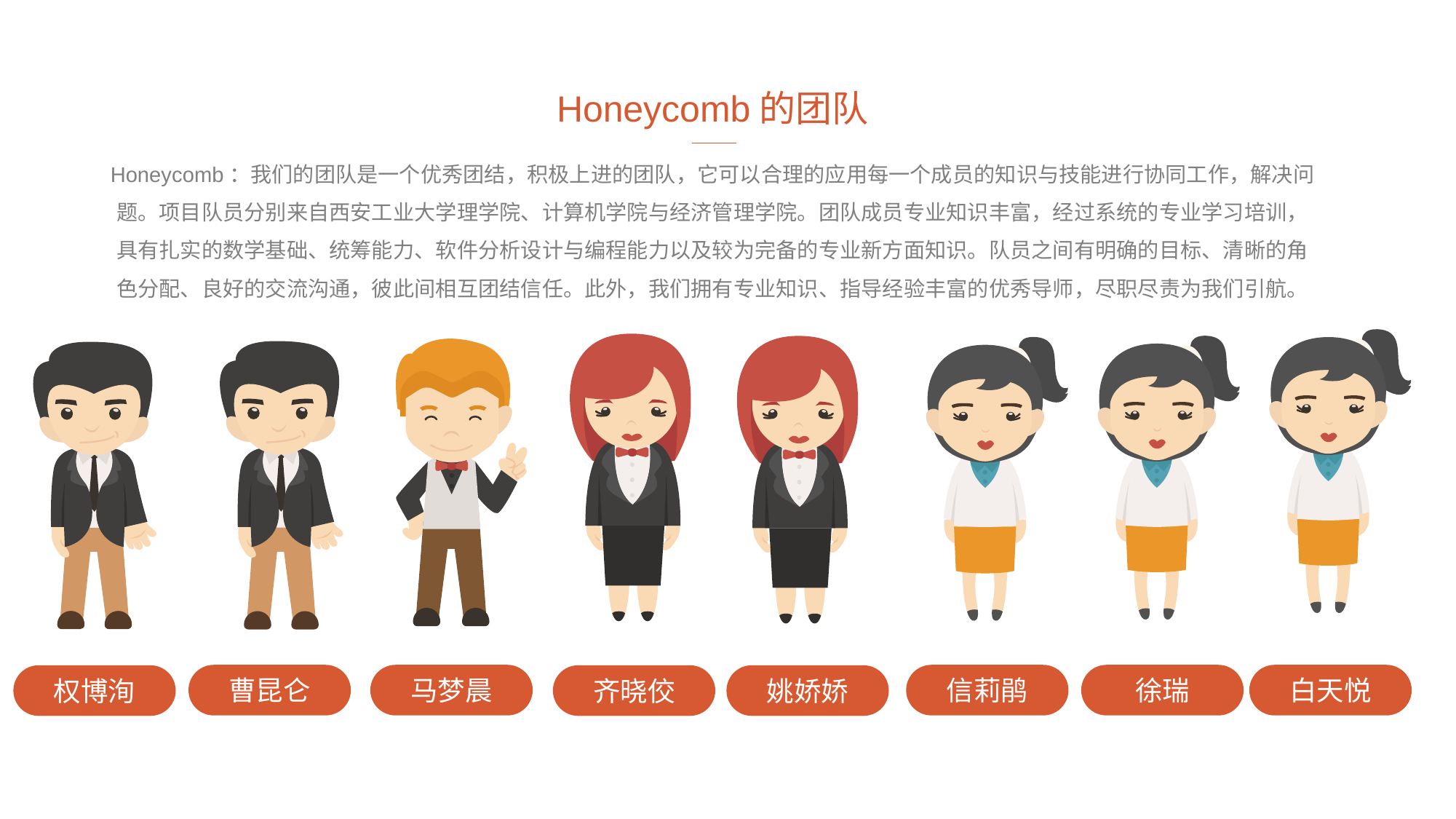

Honeycomb的团队
Honeycomb：我们的团队是一个优秀团结，积极上进的团队，它可以合理的应用每一个成员的知识与技能进行协同工作，解决问题。项目队员分别来自西安工业大学理学院、计算机学院与经济管理学院。团队成员专业知识丰富，经过系统的专业学习培训，具有扎实的数学基础、统筹能力、软件分析设计与编程能力以及较为完备的专业新方面知识。队员之间有明确的目标、清晰的角色分配、良好的交流沟通，彼此间相互团结信任。此外，我们拥有专业知识、指导经验丰富的优秀导师，尽职尽责为我们引航。

曹昆仑
马梦晨
信莉鹃
徐瑞
白天悦
权博洵
齐晓佼
姚娇娇